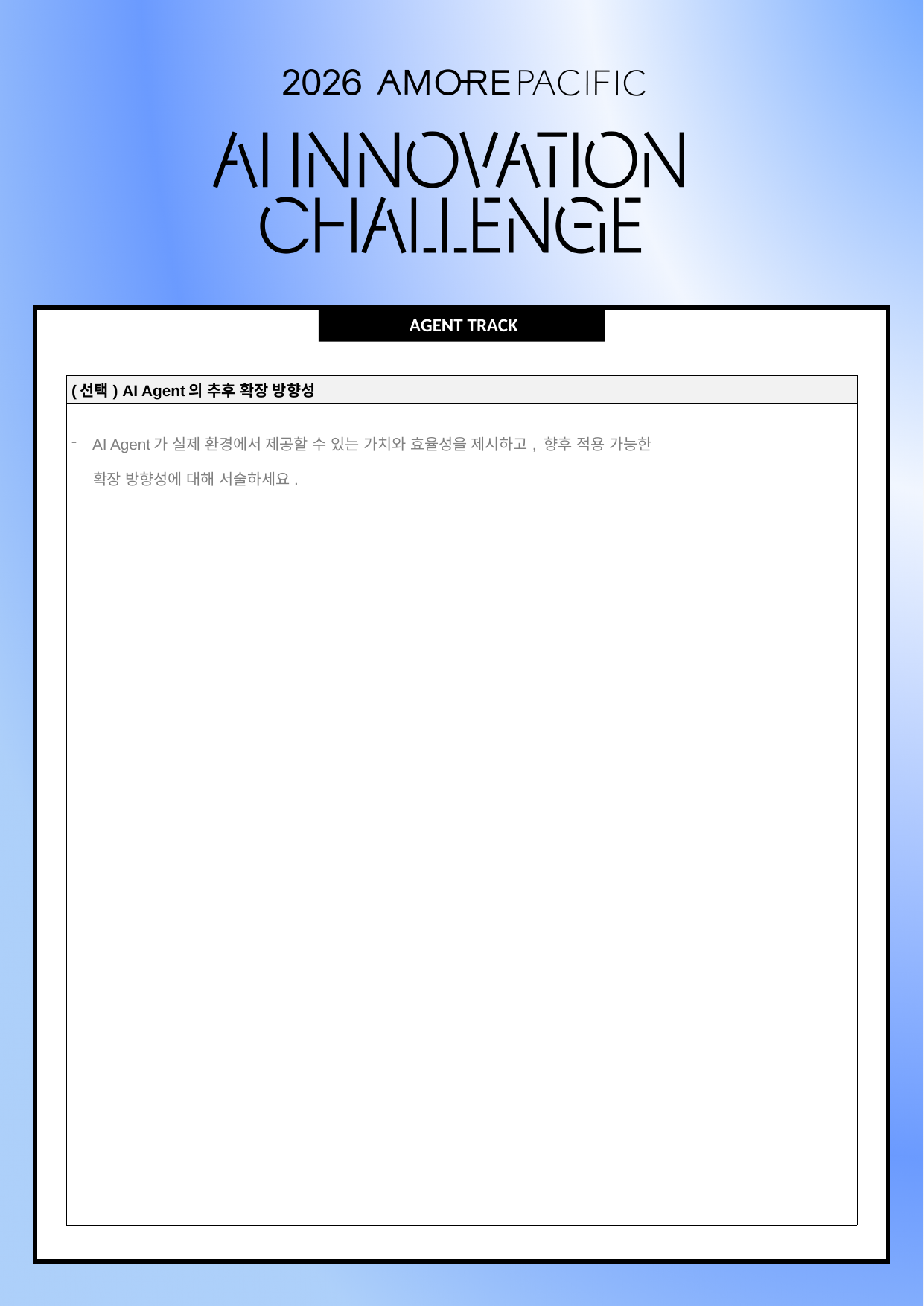

AGENT TRACK

| (선택) AI Agent의 추후 확장 방향성 |
| --- |
| AI Agent가 실제 환경에서 제공할 수 있는 가치와 효율성을 제시하고, 향후 적용 가능한 확장 방향성에 대해 서술하세요. |